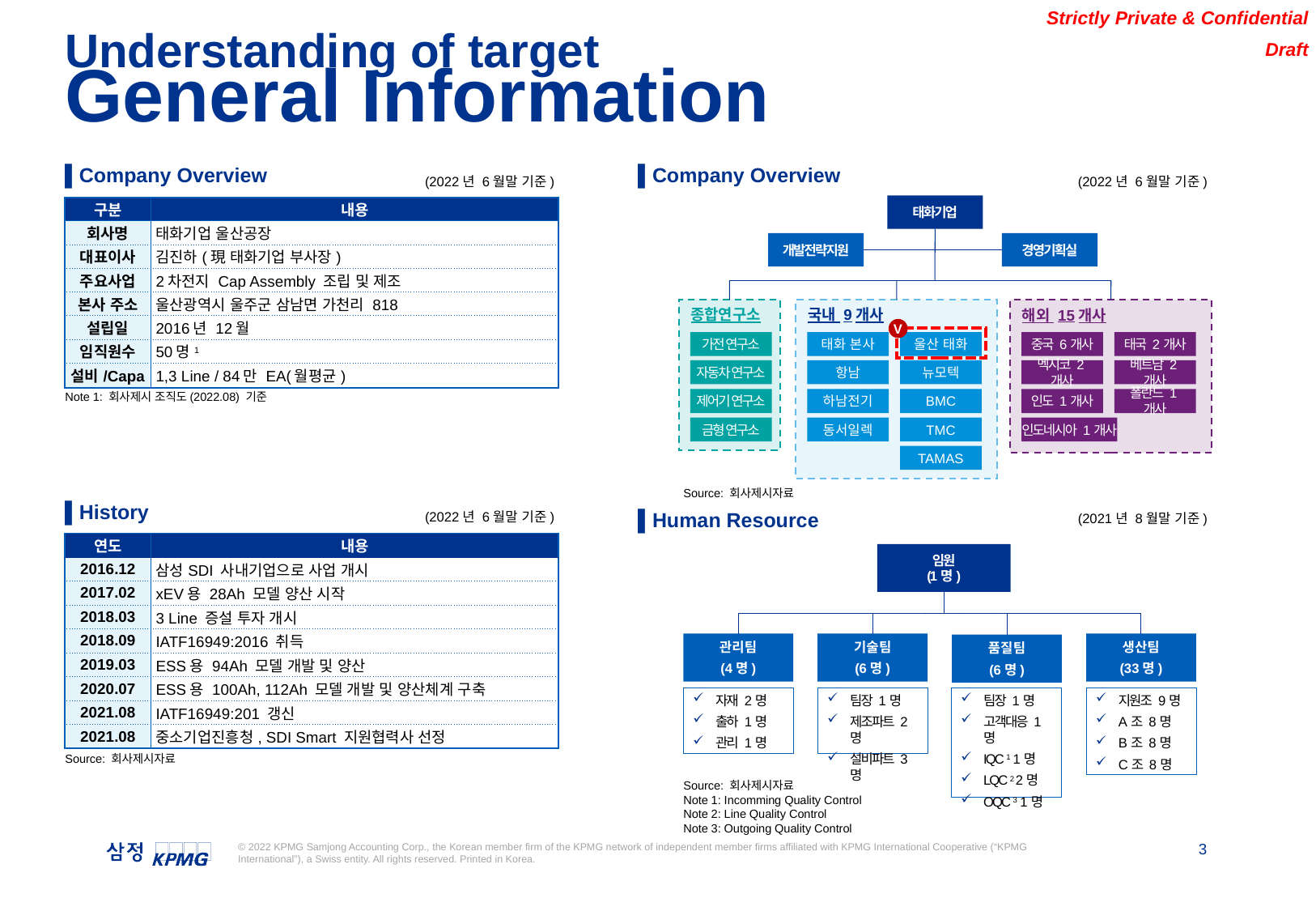

Understanding of target
General Information
▌Company Overview
▌Company Overview
(2022년 6월말 기준)
(2022년 6월말 기준)
태화기업
| 구분 | 내용 |
| --- | --- |
| 회사명 | 태화기업 울산공장 |
| 대표이사 | 김진하(現 태화기업 부사장) |
| 주요사업 | 2차전지 Cap Assembly 조립 및 제조 |
| 본사 주소 | 울산광역시 울주군 삼남면 가천리 818 |
| 설립일 | 2016년 12월 |
| 임직원수 | 50명1 |
| 설비/Capa | 1,3 Line / 84만 EA(월평균) |
개발전략지원
경영기획실
종합연구소
국내 9개사
해외 15개사
V

가전 연구소
태화 본사
울산 태화
중국 6개사
태국 2개사
자동차 연구소
항남
뉴모텍
멕시코 2개사
베트남 2개사
제어기 연구소
하남전기
BMC
인도 1개사
폴란드 1개사
Note 1: 회사제시 조직도(2022.08) 기준
금형 연구소
동서일렉
TMC
인도네시아 1개사
TAMAS
▌History
Source: 회사제시자료
▌Human Resource
(2022년 6월말 기준)
(2021년 8월말 기준)
| 연도 | 내용 |
| --- | --- |
| 2016.12 | 삼성SDI 사내기업으로 사업 개시 |
| 2017.02 | xEV용 28Ah 모델 양산 시작 |
| 2018.03 | 3 Line 증설 투자 개시 |
| 2018.09 | IATF16949:2016 취득 |
| 2019.03 | ESS용 94Ah 모델 개발 및 양산 |
| 2020.07 | ESS용 100Ah, 112Ah 모델 개발 및 양산체계 구축 |
| 2021.08 | IATF16949:201 갱신 |
| 2021.08 | 중소기업진흥청, SDI Smart 지원협력사 선정 |
임원
(1명)
생산팀
(33명)
관리팀
(4명)
기술팀
(6명)
품질팀
(6명)
자재 2명
출하 1명
관리 1명

팀장 1명
제조파트 2명
설비파트 3명

팀장 1명
고객대응 1명
IQC 1 1명
LQC 2  2명
OQC 3  1명

지원조 9명
A조 8명
B조 8명
C조 8명

Source: 회사제시자료
Source: 회사제시자료
Note 1: Incomming Quality Control
Note 2: Line Quality Control
Note 3: Outgoing Quality Control